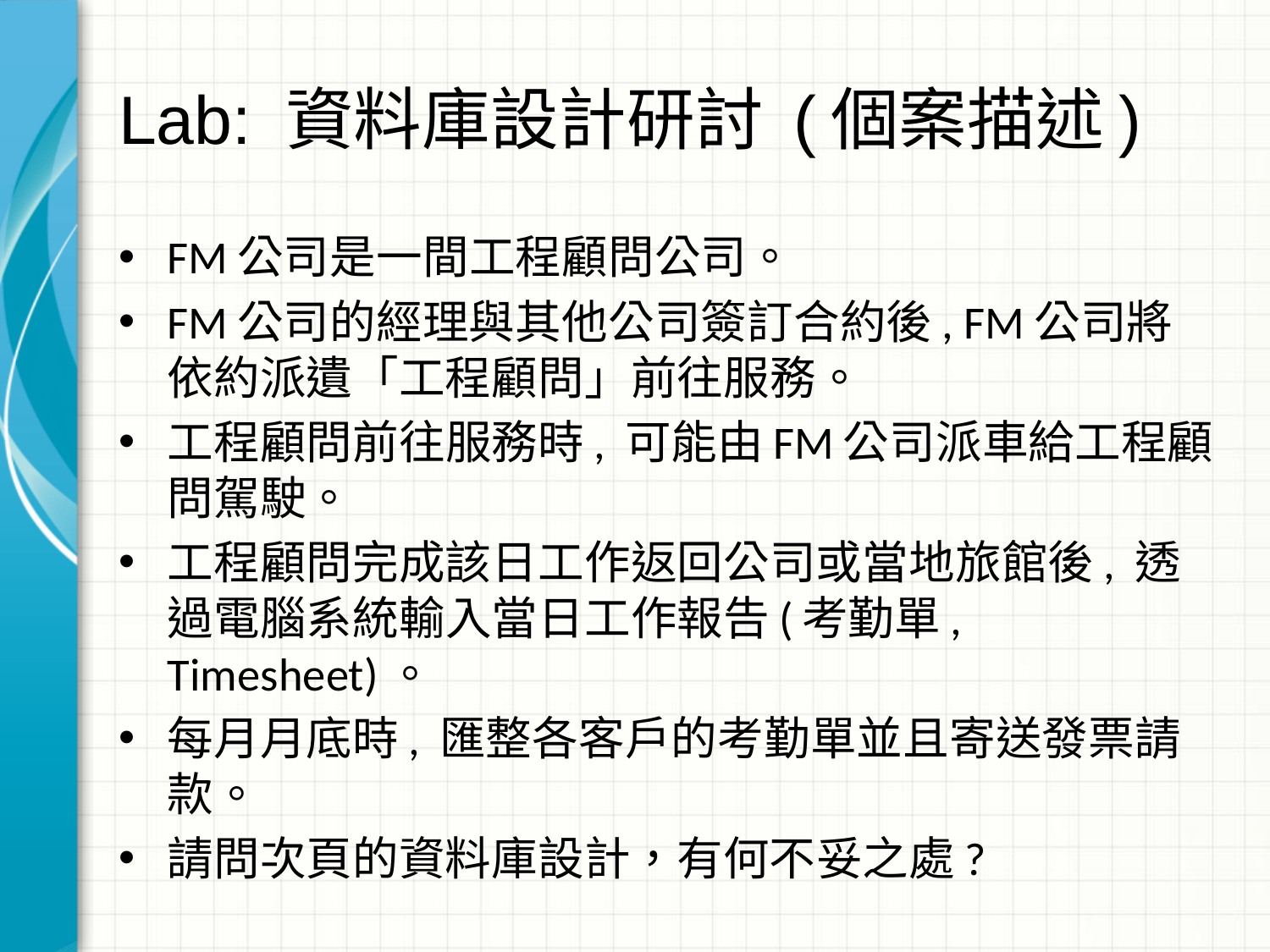

# Lab: 資料庫設計研討 (個案描述)
FM公司是一間工程顧問公司。
FM公司的經理與其他公司簽訂合約後, FM公司將依約派遺「工程顧問」前往服務。
工程顧問前往服務時, 可能由FM公司派車給工程顧問駕駛。
工程顧問完成該日工作返回公司或當地旅館後, 透過電腦系統輸入當日工作報告(考勤單, Timesheet)。
每月月底時, 匯整各客戶的考勤單並且寄送發票請款。
請問次頁的資料庫設計，有何不妥之處?